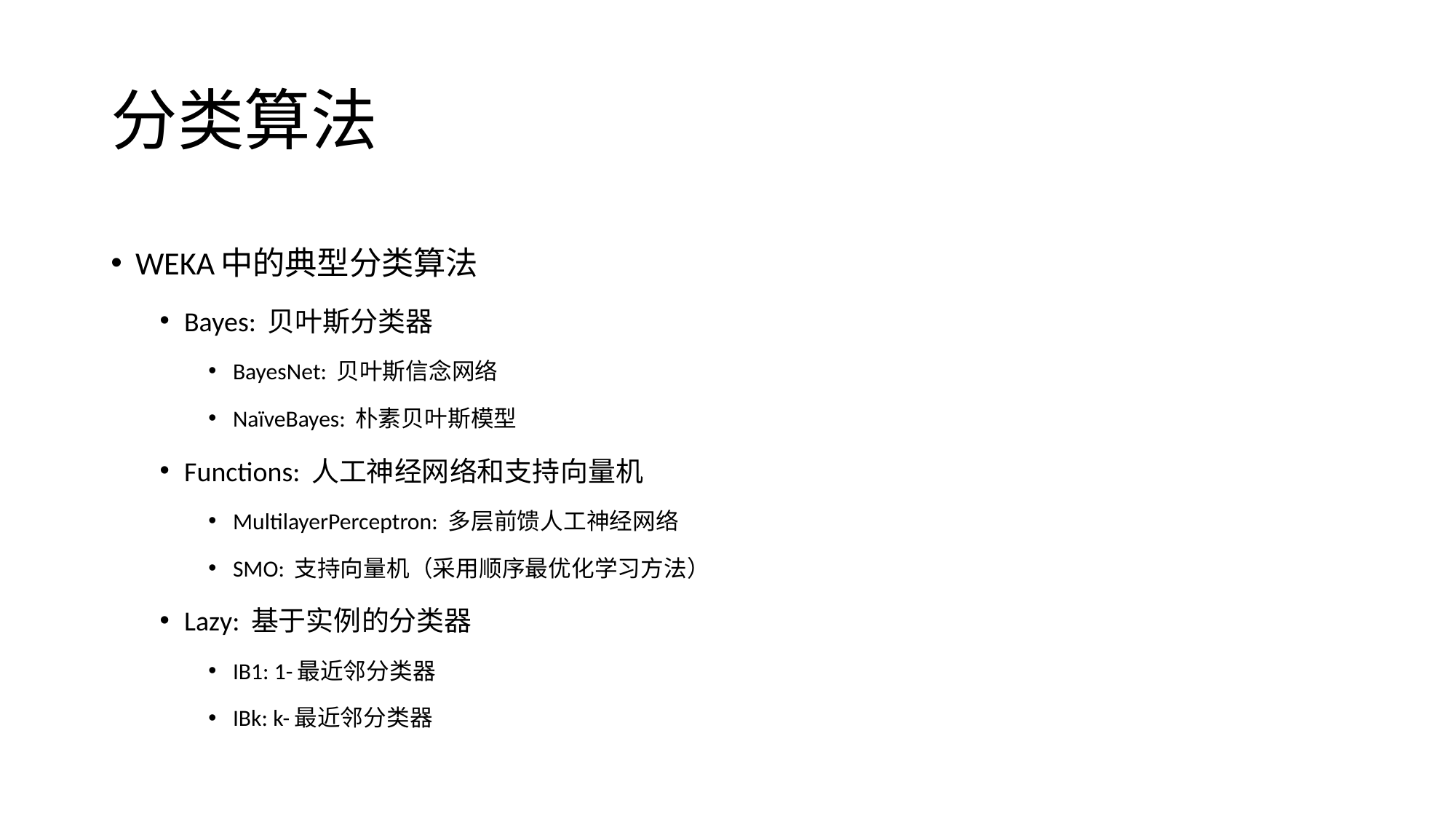

# 分类算法
WEKA中的典型分类算法
Bayes: 贝叶斯分类器
BayesNet: 贝叶斯信念网络
NaïveBayes: 朴素贝叶斯模型
Functions: 人工神经网络和支持向量机
MultilayerPerceptron: 多层前馈人工神经网络
SMO: 支持向量机（采用顺序最优化学习方法）
Lazy: 基于实例的分类器
IB1: 1-最近邻分类器
IBk: k-最近邻分类器